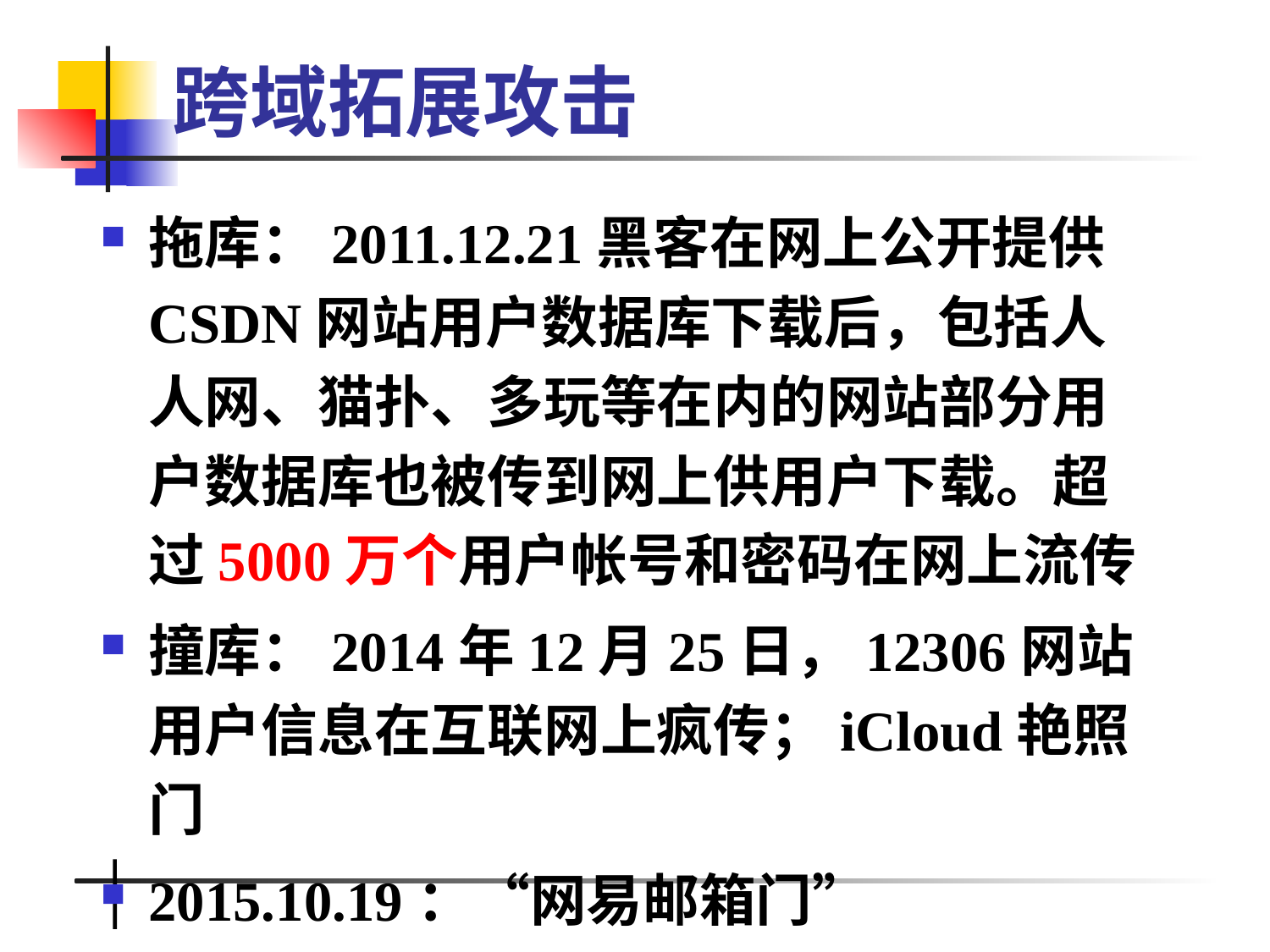

# 跨域拓展攻击
拖库：2011.12.21黑客在网上公开提供CSDN网站用户数据库下载后，包括人人网、猫扑、多玩等在内的网站部分用户数据库也被传到网上供用户下载。超过5000万个用户帐号和密码在网上流传
撞库：2014年12月25日，12306网站用户信息在互联网上疯传；iCloud艳照门
2015.10.19：“网易邮箱门”